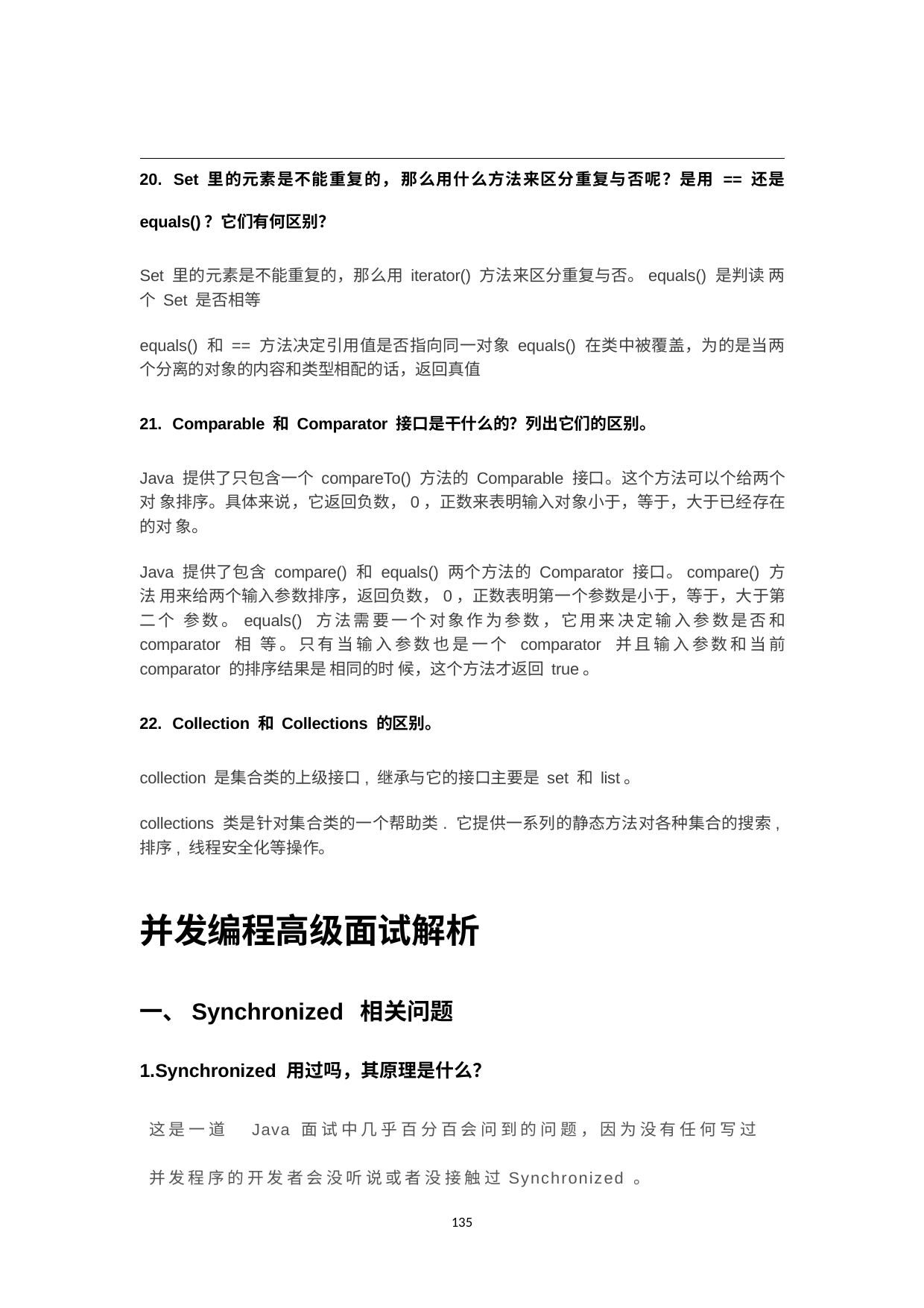

Set 里的元素是不能重复的， 那么用什么方法来区分重复与否呢？是用 == 还是

equals()？它们有何区别？

Set 里的元素是不能重复的，那么用 iterator() 方法来区分重复与否。equals() 是判读 两个 Set 是否相等

equals() 和 == 方法决定引用值是否指向同一对象 equals() 在类中被覆盖，为的是当两 个分离的对象的内容和类型相配的话，返回真值

Comparable 和 Comparator 接口是干什么的？列出它们的区别。

Java 提供了只包含一个 compareTo() 方法的 Comparable 接口。这个方法可以个给两个对 象排序。具体来说，它返回负数，0，正数来表明输入对象小于，等于，大于已经存在的对 象。

Java 提供了包含 compare() 和 equals() 两个方法的 Comparator 接口。compare() 方法 用来给两个输入参数排序，返回负数，0，正数表明第一个参数是小于，等于，大于第二个 参数。equals() 方法需要一个对象作为参数，它用来决定输入参数是否和 comparator 相 等。只有当输入参数也是一个 comparator 并且输入参数和当前 comparator 的排序结果是 相同的时 候，这个方法才返回 true。

Collection 和 Collections 的区别。

collection 是集合类的上级接口, 继承与它的接口主要是 set 和 list。

collections 类是针对集合类的一个帮助类. 它提供一系列的静态方法对各种集合的搜索,  排序, 线程安全化等操作。
并发编程高级面试解析

一、Synchronized 相关问题

1.Synchronized 用过吗，其原理是什么？
这是一道	Java 面试中几乎百分百会问到的问题， 因为没有任何写过并 发程序的开发者会没听说或者没接触过 Synchronized 。
135